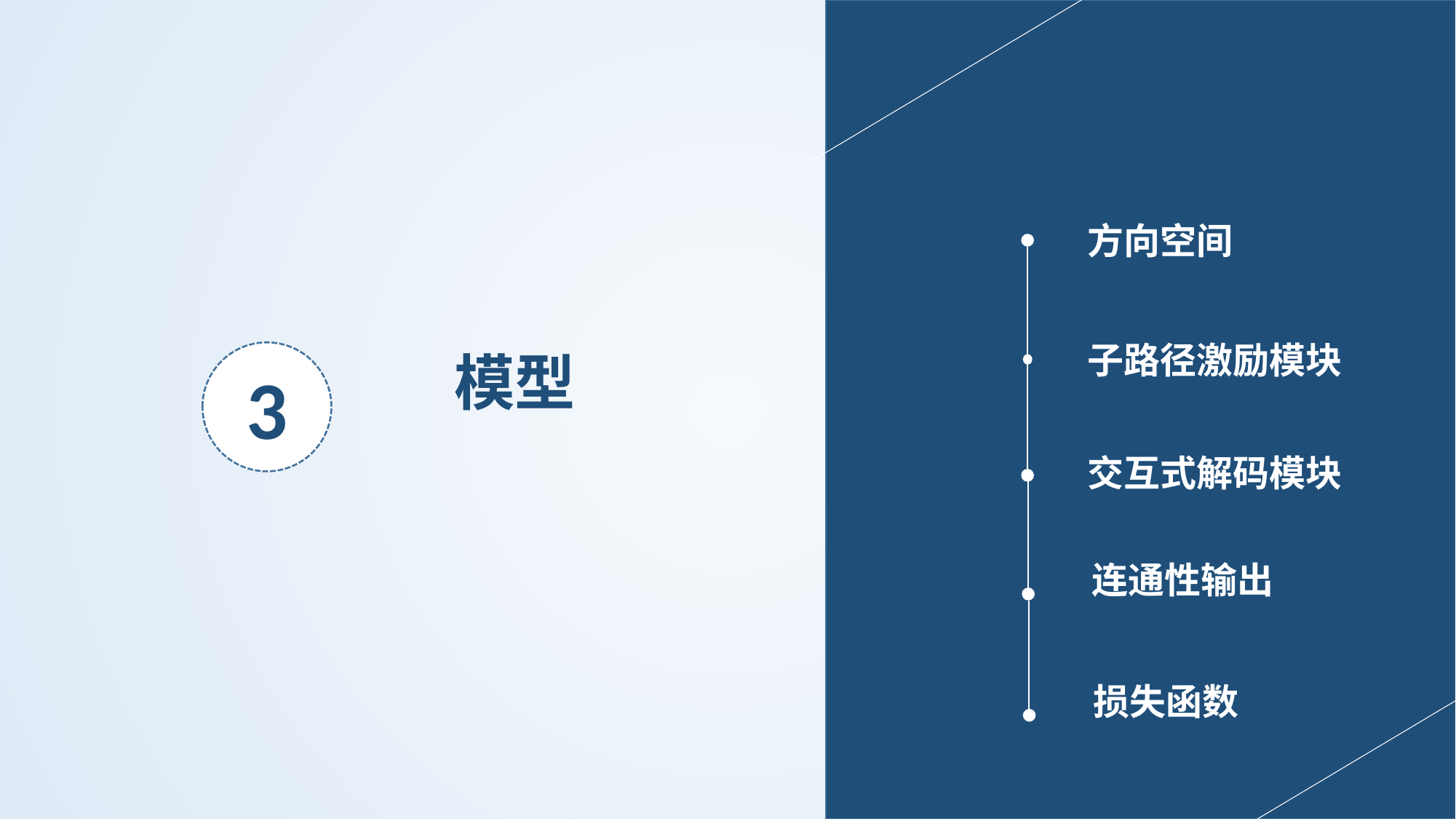

方向空间

子路径激励模块
模型
3

交互式解码模块

连通性输出

损失函数